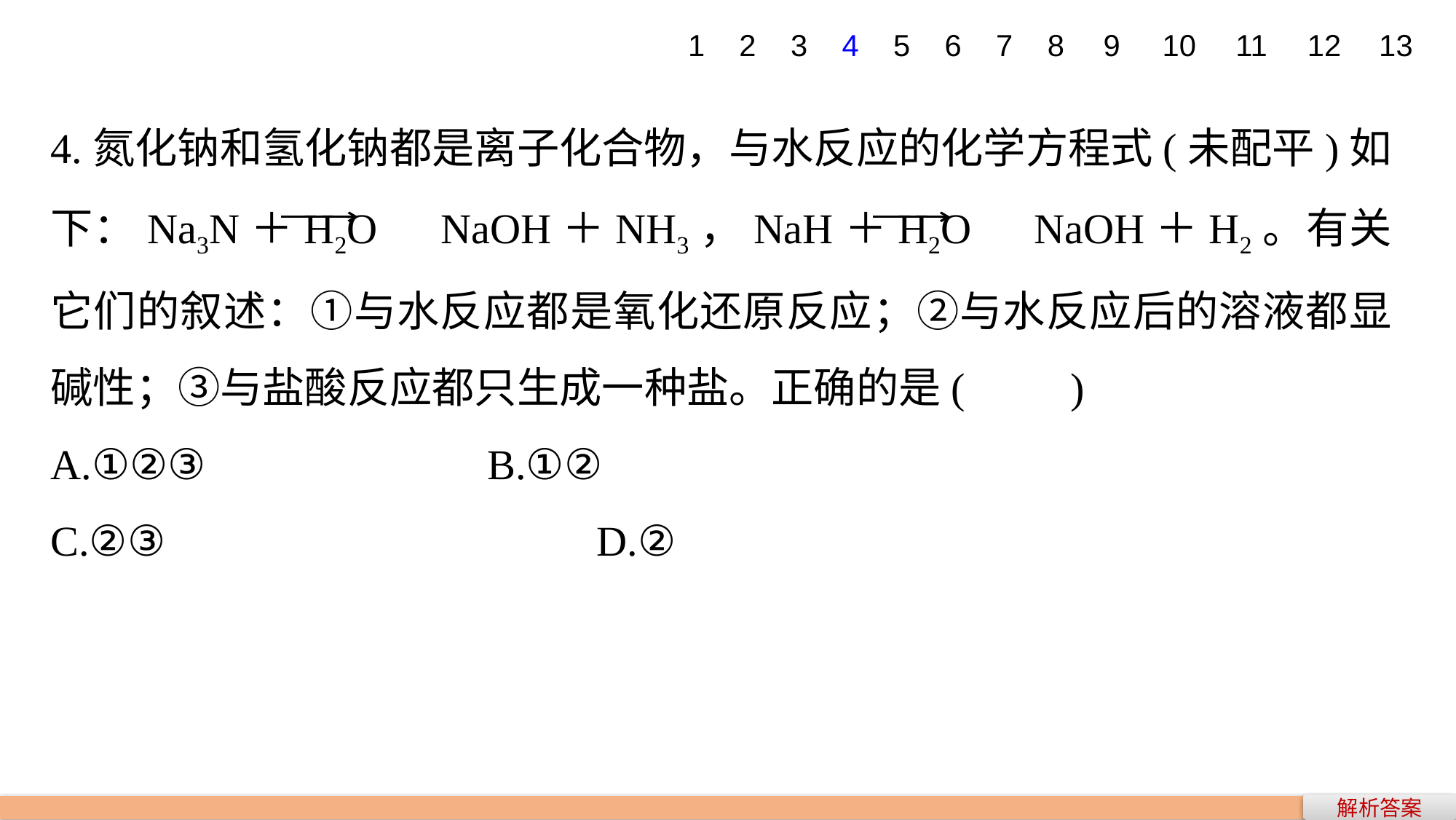

1
2
3
4
5
6
7
8
9
10
11
12
13
4.氮化钠和氢化钠都是离子化合物，与水反应的化学方程式(未配平)如下：Na3N＋H2O     NaOH＋NH3，NaH＋H2O     NaOH＋H2。有关它们的叙述：①与水反应都是氧化还原反应；②与水反应后的溶液都显碱性；③与盐酸反应都只生成一种盐。正确的是(　　)
A.①②③  			B.①②
C.②③  				D.②
解析答案